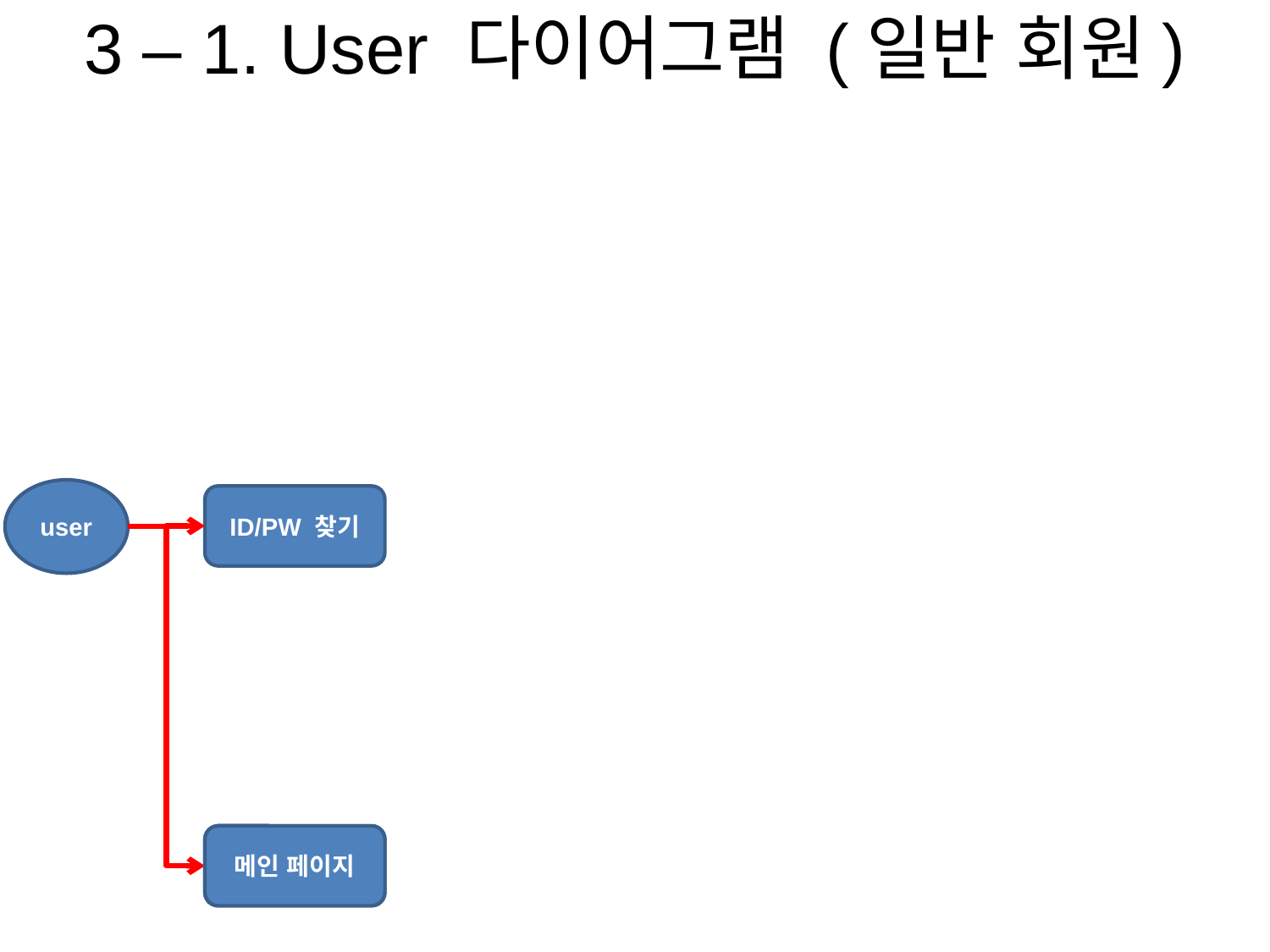

# 3 – 1. User 다이어그램 (일반 회원)

user
ID/PW 찾기
로그인
메인 페이지